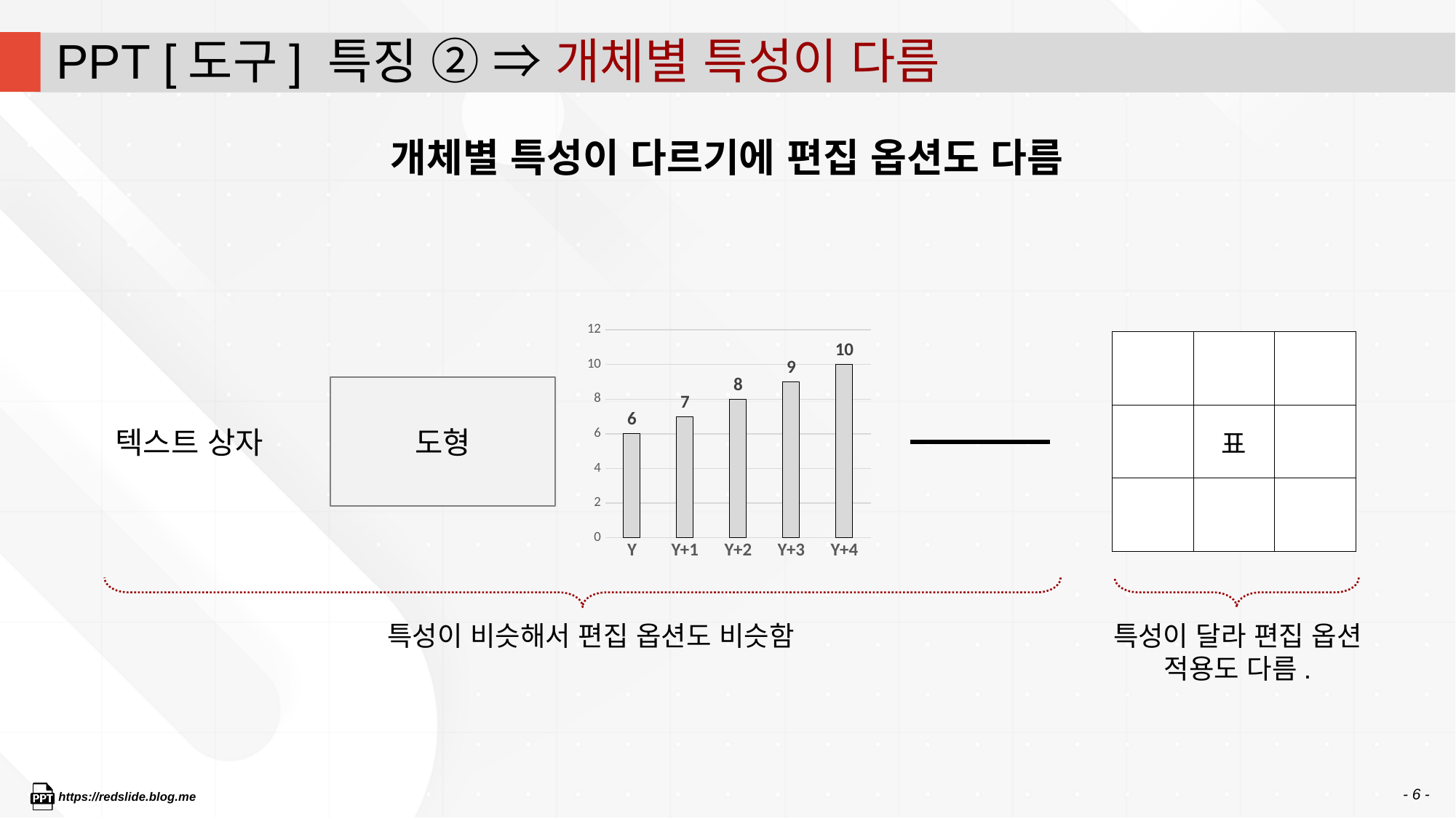

# PPT [도구] 특징 ② ⇒ 개체별 특성이 다름

개체별 특성이 다르기에 편집 옵션도 다름

### Chart

| Category | 매출액 |
|---|---|
| Y | 6.0 |
| Y+1 | 7.0 |
| Y+2 | 8.0 |
| Y+3 | 9.0 |
| Y+4 | 10.0 |
|  |  |  |
| --- | --- | --- |
|  | 표 |  |
|  |  |  |
텍스트 상자
도형

특성이 비슷해서 편집 옵션도 비슷함
특성이 달라 편집 옵션 적용도 다름.